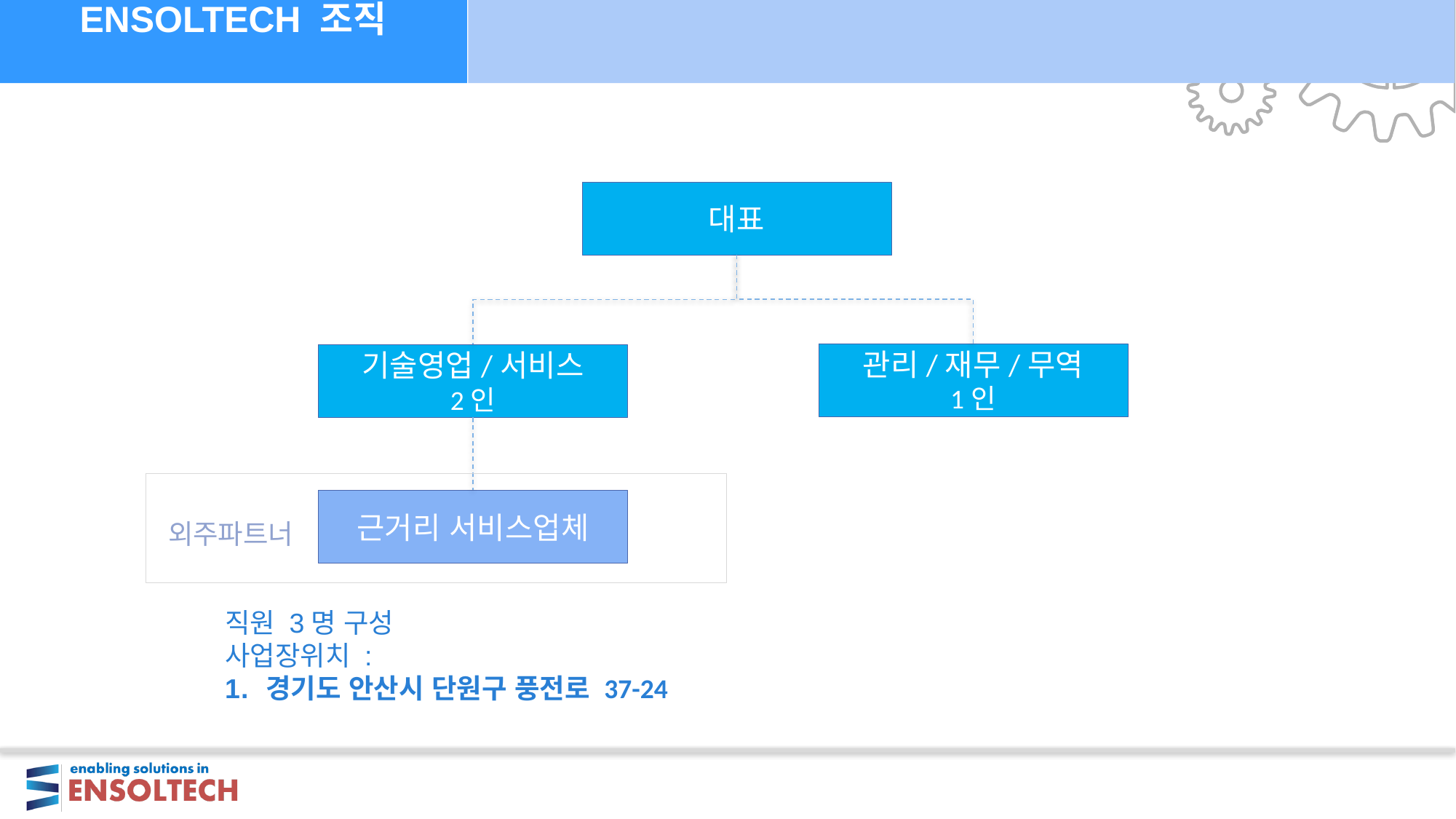

ENSOLTECH 조직

대표
관리/재무/무역
1인
기술영업/서비스
2인

근거리 서비스업체
외주파트너
직원 3명 구성
사업장위치 :
경기도 안산시 단원구 풍전로 37-24